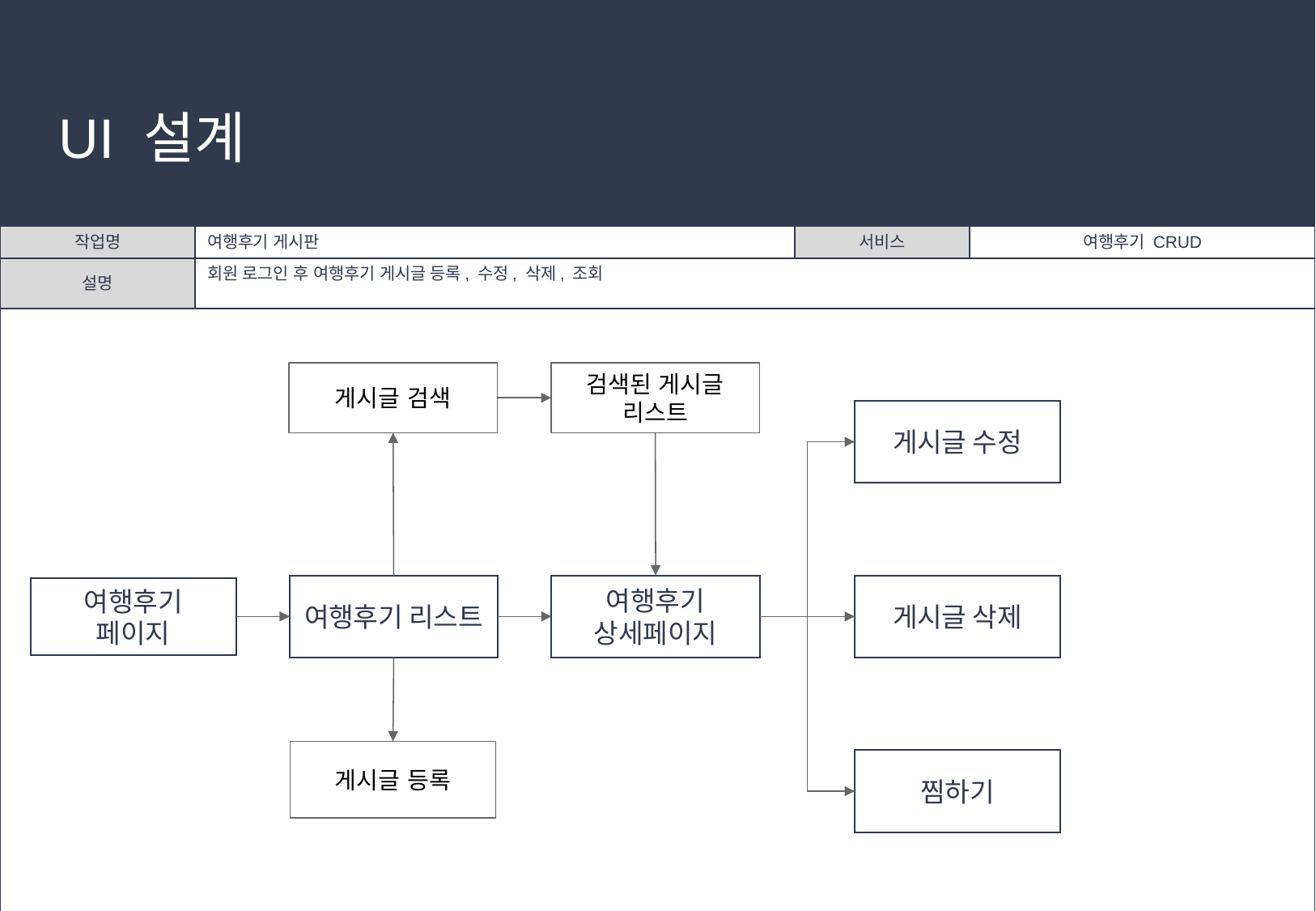

# UI 설계
| 작업명 | 여행후기 게시판 | 서비스 | 여행후기 CRUD |
| --- | --- | --- | --- |
| 설명 | 회원 로그인 후 여행후기 게시글 등록, 수정, 삭제, 조회 |  |  |
|  |  |  |  |
검색된 게시글
리스트
게시글 검색
게시글 수정
여행후기 리스트
여행후기
상세페이지
게시글 삭제
여행후기
페이지
게시글 등록
찜하기